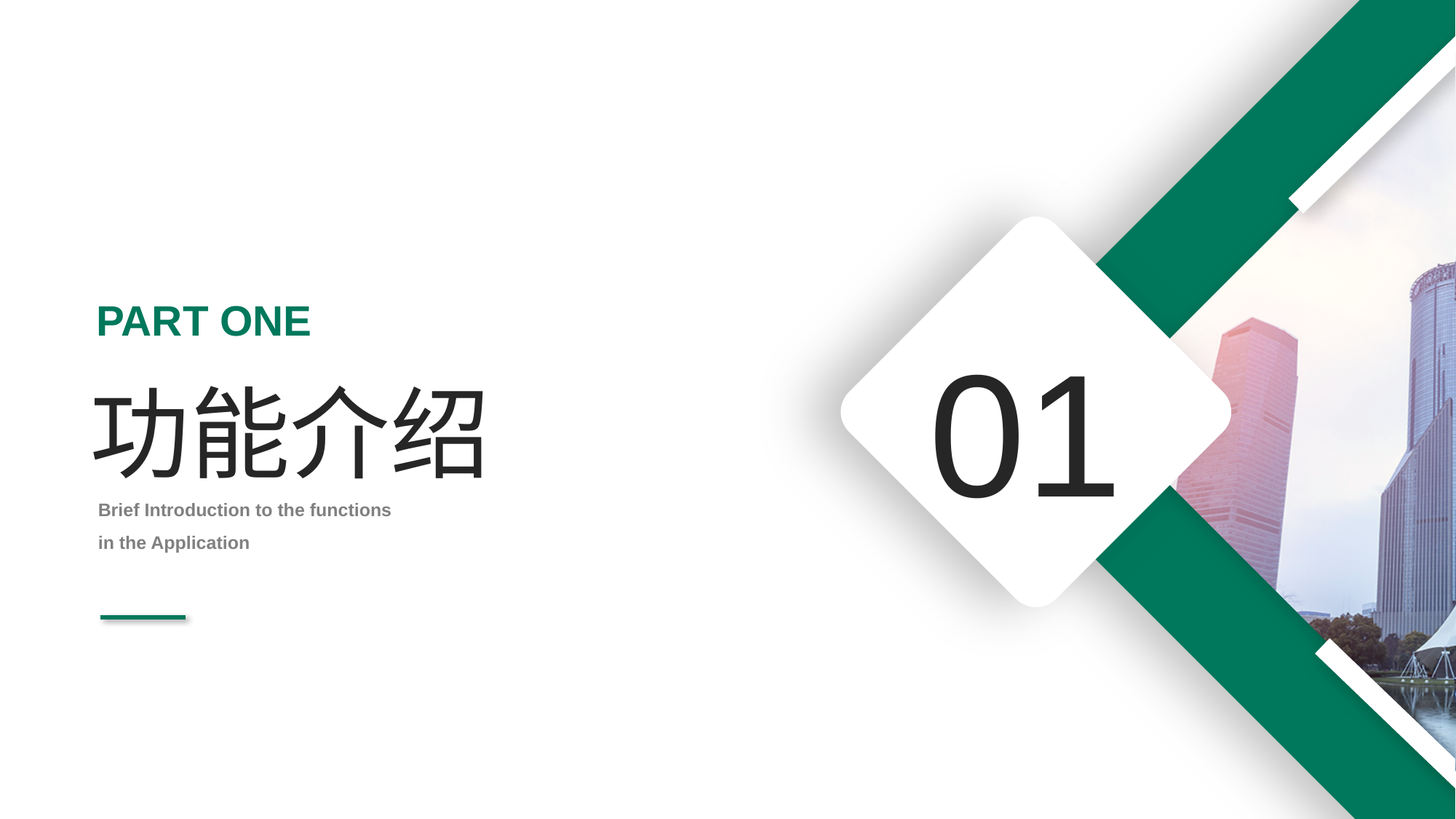

01
PART ONE
功能介绍
Brief Introduction to the functions
in the Application